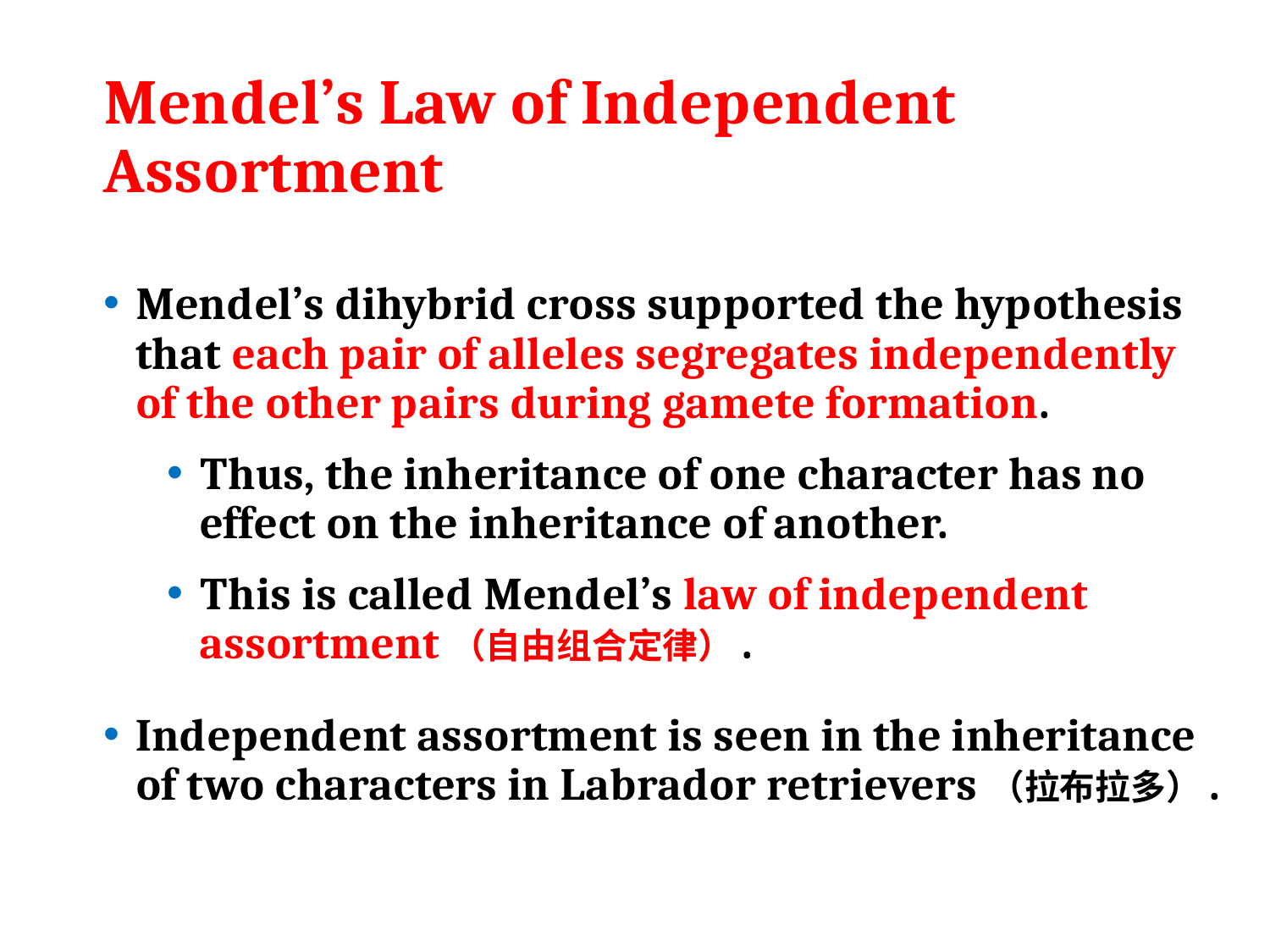

# Mendel’s Law of Independent Assortment
Mendel’s dihybrid cross supported the hypothesis that each pair of alleles segregates independently of the other pairs during gamete formation.
Thus, the inheritance of one character has no effect on the inheritance of another.
This is called Mendel’s law of independent assortment（自由组合定律）.
Independent assortment is seen in the inheritance of two characters in Labrador retrievers（拉布拉多）.